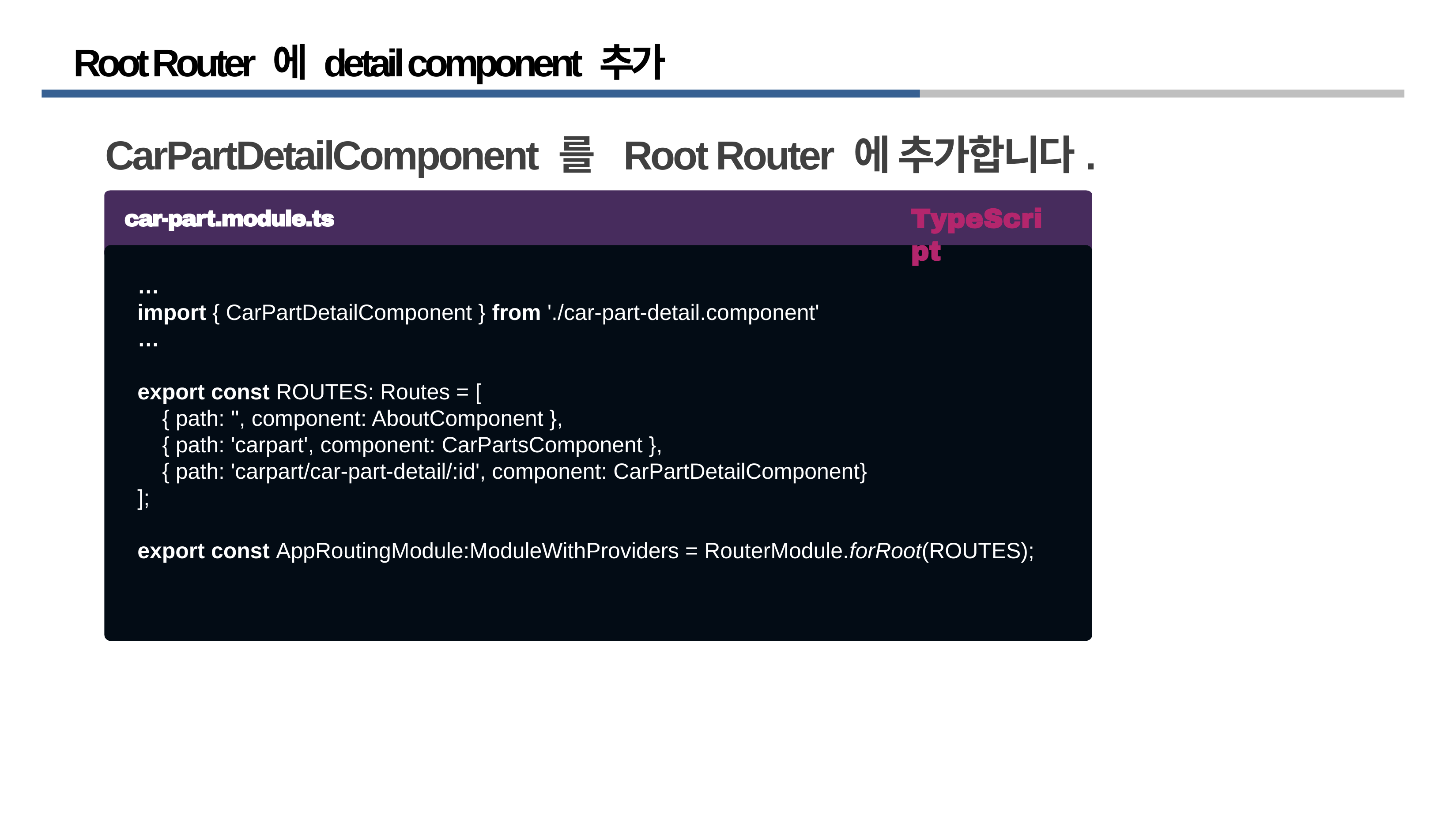

# Root Router 에 detail component 추가
CarPartDetailComponent 를  Root Router 에 추가합니다.

TypeScript
car-part.module.ts

…
import { CarPartDetailComponent } from './car-part-detail.component'
…
export const ROUTES: Routes = [
    { path: '', component: AboutComponent },
    { path: 'carpart', component: CarPartsComponent },
    { path: 'carpart/car-part-detail/:id', component: CarPartDetailComponent}
];
export const AppRoutingModule:ModuleWithProviders = RouterModule.forRoot(ROUTES);